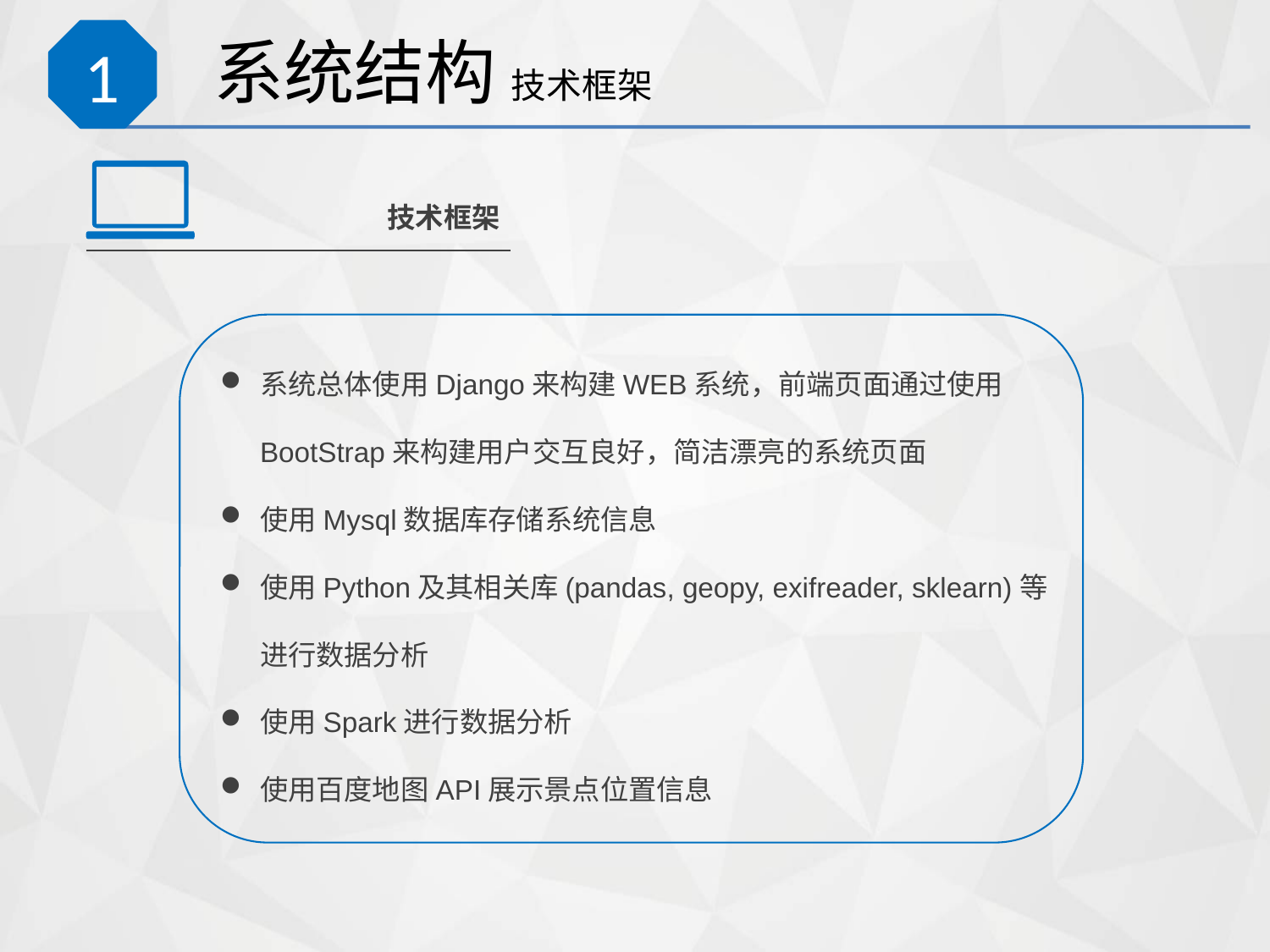

#

系统结构 技术框架
1

技术框架

系统总体使用Django来构建WEB系统，前端页面通过使用BootStrap来构建用户交互良好，简洁漂亮的系统页面
使用Mysql数据库存储系统信息
使用Python及其相关库(pandas, geopy, exifreader, sklearn)等进行数据分析
使用Spark进行数据分析
使用百度地图API展示景点位置信息